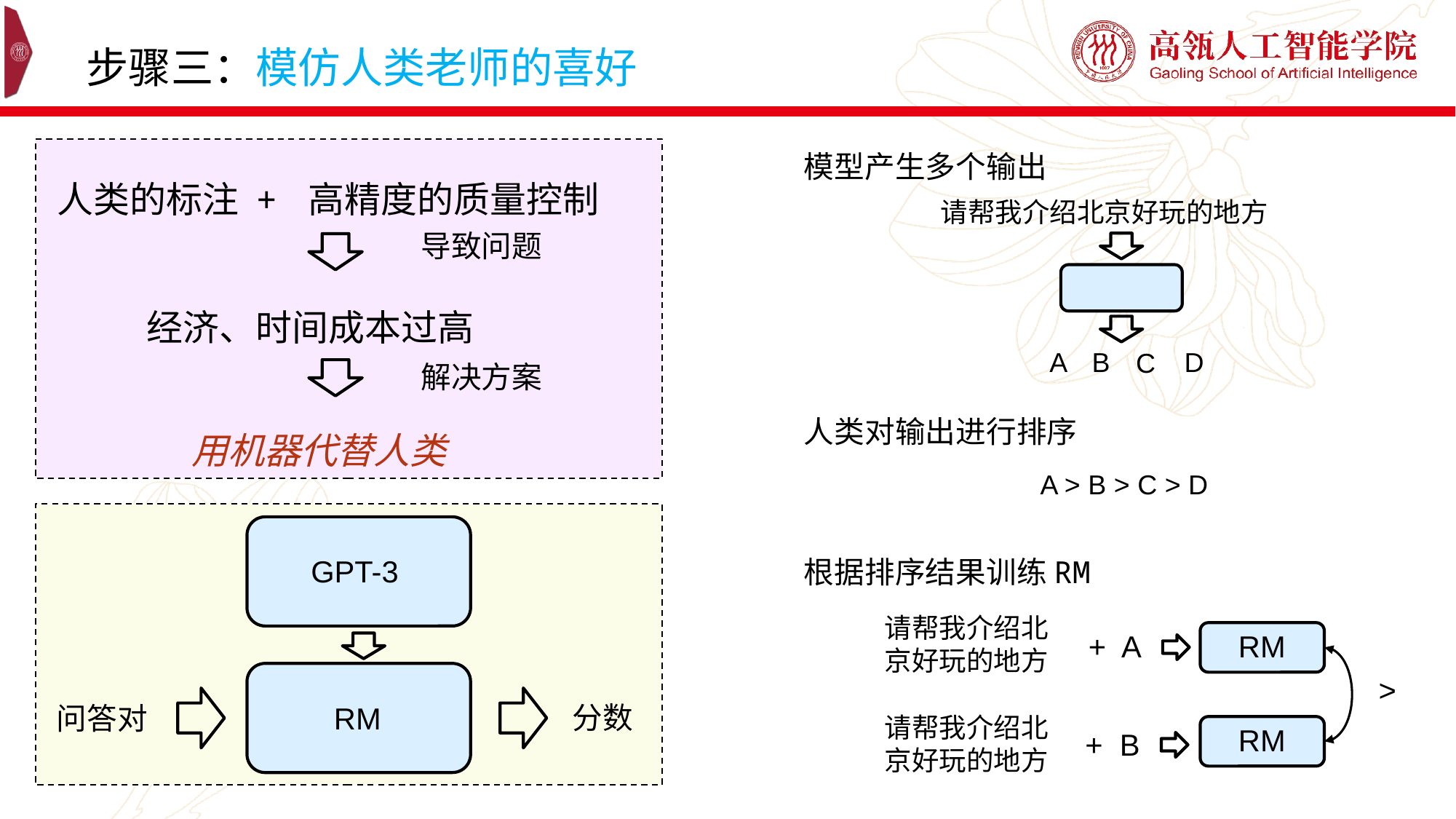

步骤三：模仿人类老师的喜好

模型产生多个输出

人类的标注 + 高精度的质量控制
请帮我介绍北京好玩的地方
导致问题

经济、时间成本过高

A
B
D
C
解决方案

人类对输出进行排序
用机器代替人类
A > B > C > D

根据排序结果训练RM
GPT-3
请帮我介绍北京好玩的地方
RM
+  A

>

分数
问答对
RM
请帮我介绍北京好玩的地方
RM

+  B